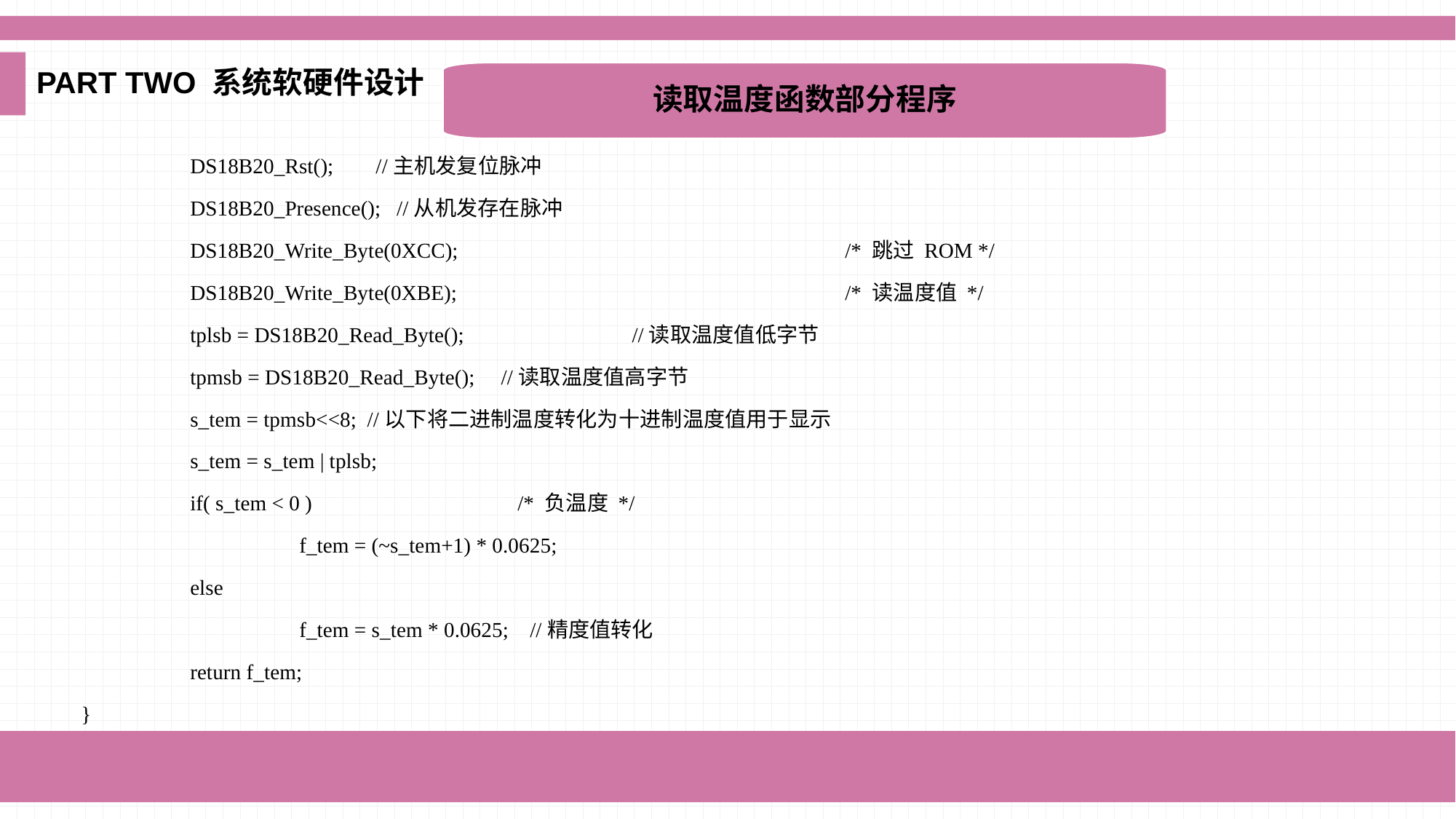

PART TWO 系统软硬件设计
读取温度函数部分程序
	DS18B20_Rst();        //主机发复位脉冲
	DS18B20_Presence();   //从机发存在脉冲
	DS18B20_Write_Byte(0XCC);				/* 跳过 ROM */
	DS18B20_Write_Byte(0XBE);				/* 读温度值 */
	tplsb = DS18B20_Read_Byte();		 //读取温度值低字节
	tpmsb = DS18B20_Read_Byte();     //读取温度值高字节
	s_tem = tpmsb<<8;  //以下将二进制温度转化为十进制温度值用于显示
	s_tem = s_tem | tplsb;
	if( s_tem < 0 )		/* 负温度 */
		f_tem = (~s_tem+1) * 0.0625;
	else
		f_tem = s_tem * 0.0625;    //精度值转化
	return f_tem;
}